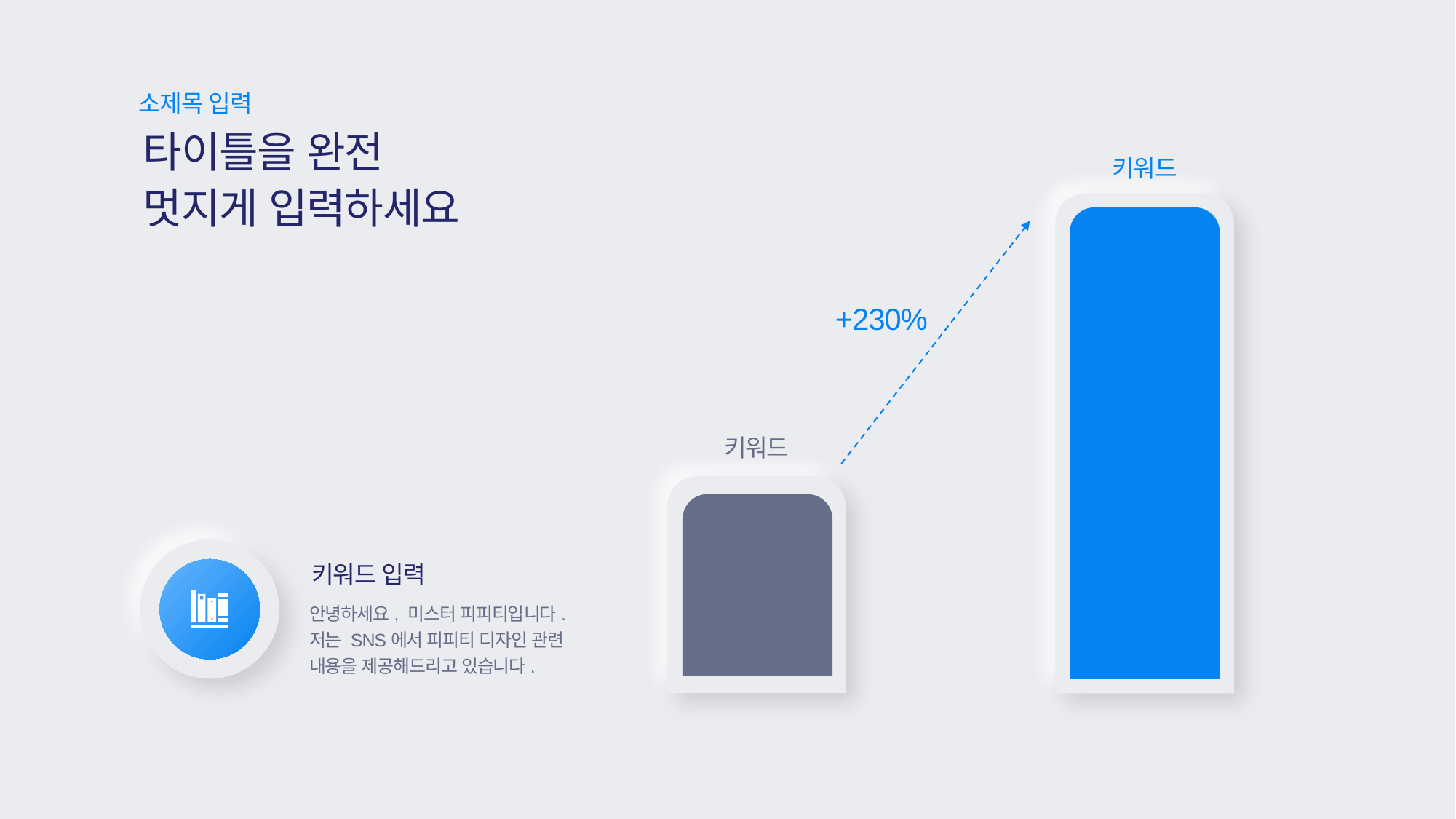

소제목 입력
타이틀을 완전
멋지게 입력하세요
키워드

+230%
키워드

키워드 입력

안녕하세요, 미스터 피피티입니다. 저는 SNS에서 피피티 디자인 관련 내용을 제공해드리고 있습니다.